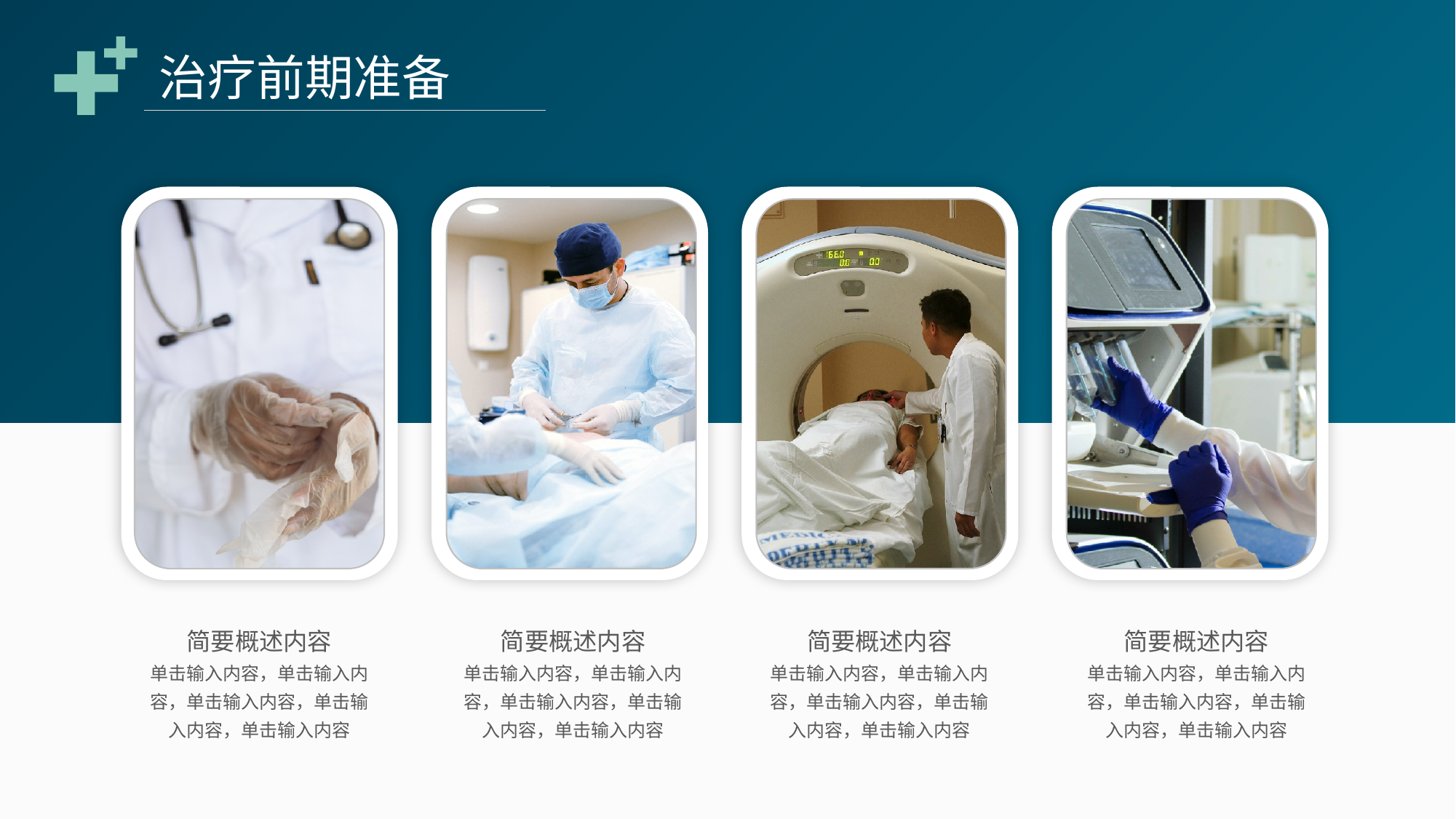

治疗前期准备

简要概述内容
单击输入内容，单击输入内容，单击输入内容，单击输入内容，单击输入内容
简要概述内容
单击输入内容，单击输入内容，单击输入内容，单击输入内容，单击输入内容
简要概述内容
单击输入内容，单击输入内容，单击输入内容，单击输入内容，单击输入内容
简要概述内容
单击输入内容，单击输入内容，单击输入内容，单击输入内容，单击输入内容